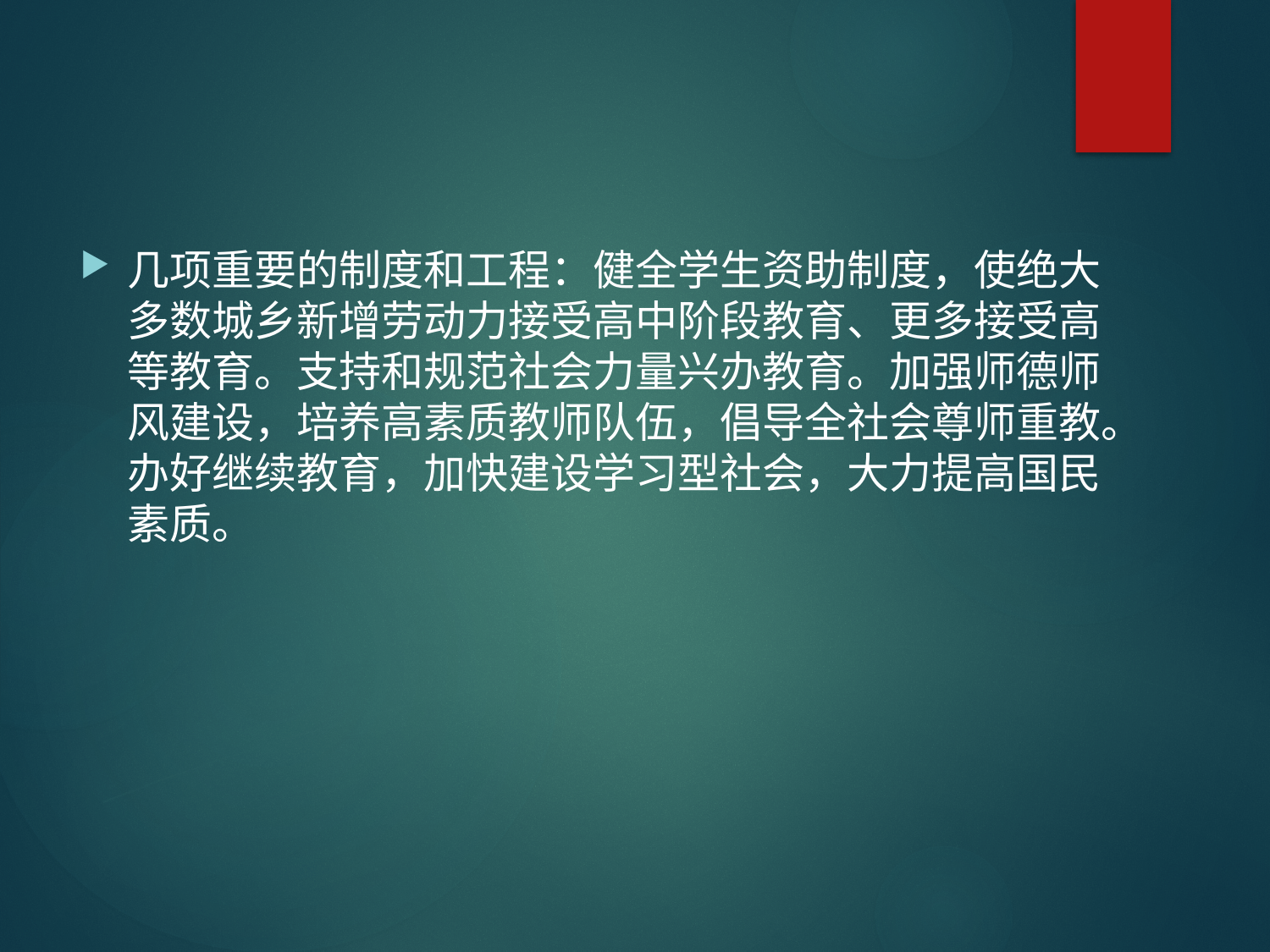

#
几项重要的制度和工程：健全学生资助制度，使绝大多数城乡新增劳动力接受高中阶段教育、更多接受高等教育。支持和规范社会力量兴办教育。加强师德师风建设，培养高素质教师队伍，倡导全社会尊师重教。办好继续教育，加快建设学习型社会，大力提高国民素质。